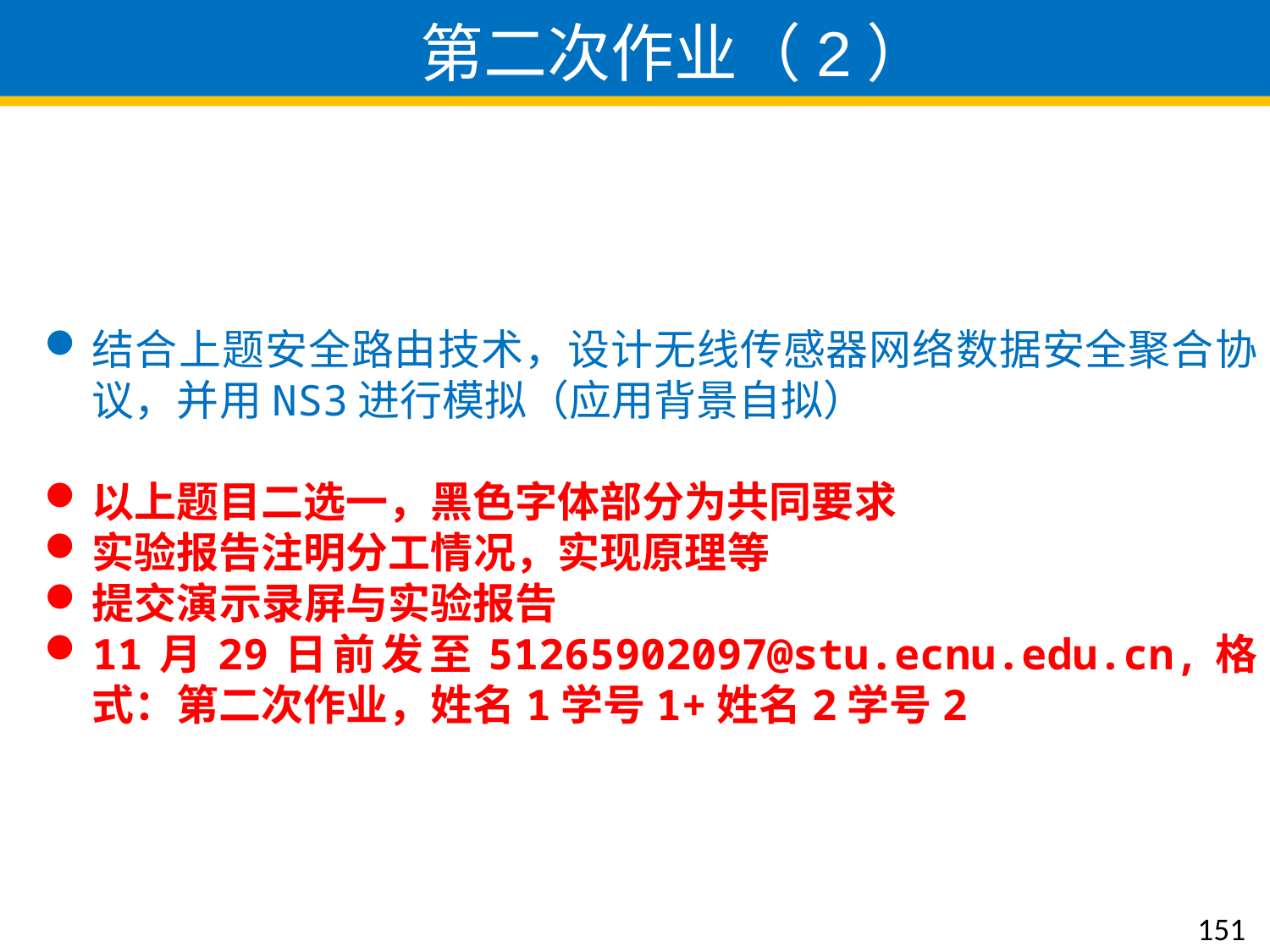

第二次作业（2）

结合上题安全路由技术，设计无线传感器网络数据安全聚合协议，并用NS3进行模拟（应用背景自拟）

以上题目二选一，黑色字体部分为共同要求
实验报告注明分工情况，实现原理等
提交演示录屏与实验报告
11月29日前发至51265902097@stu.ecnu.edu.cn,格式：第二次作业，姓名1学号1+姓名2学号2
151